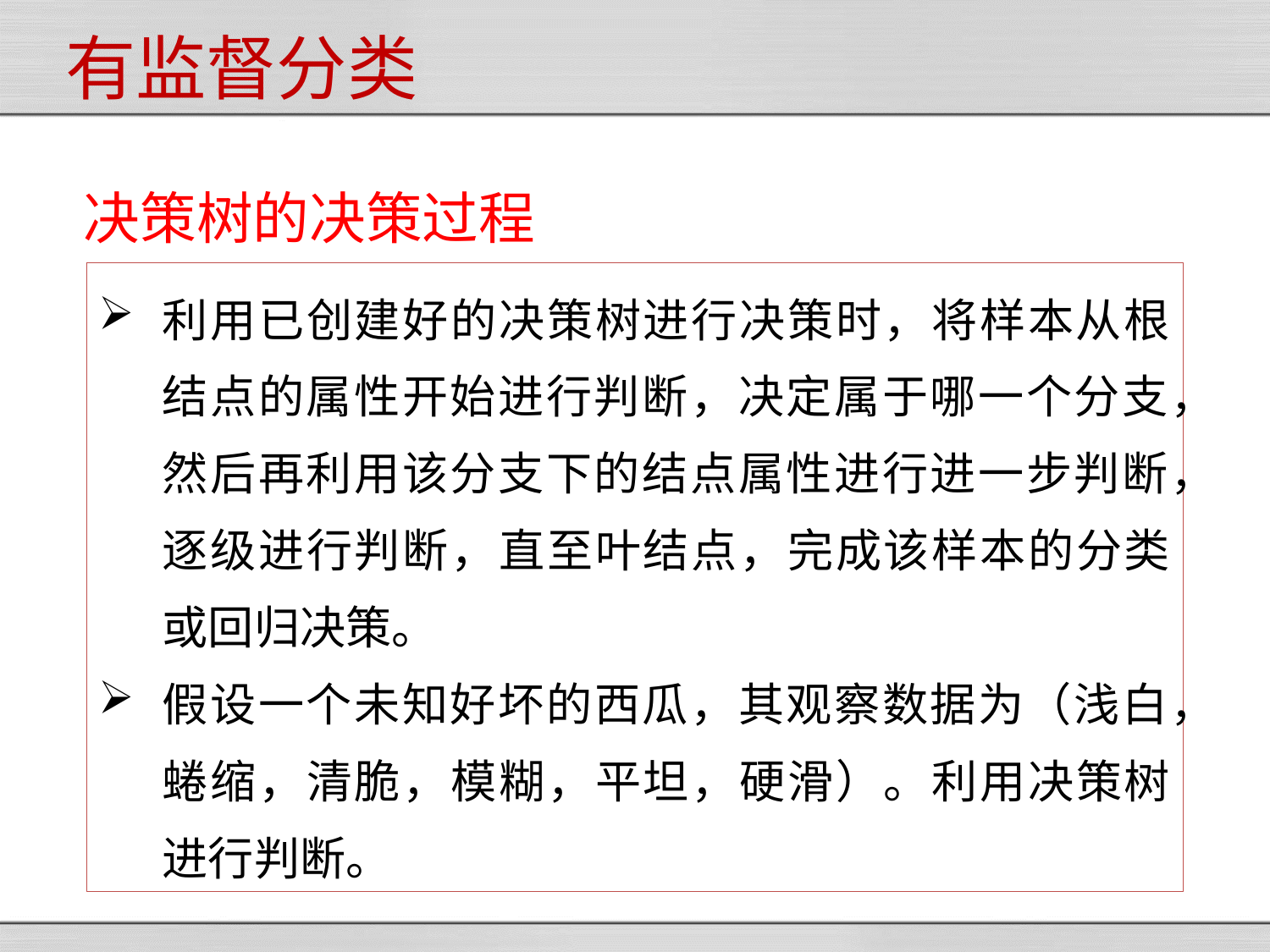

有监督分类
决策树的决策过程
利用已创建好的决策树进行决策时，将样本从根结点的属性开始进行判断，决定属于哪一个分支，然后再利用该分支下的结点属性进行进一步判断，逐级进行判断，直至叶结点，完成该样本的分类或回归决策。
假设一个未知好坏的西瓜，其观察数据为（浅白，蜷缩，清脆，模糊，平坦，硬滑）。利用决策树进行判断。